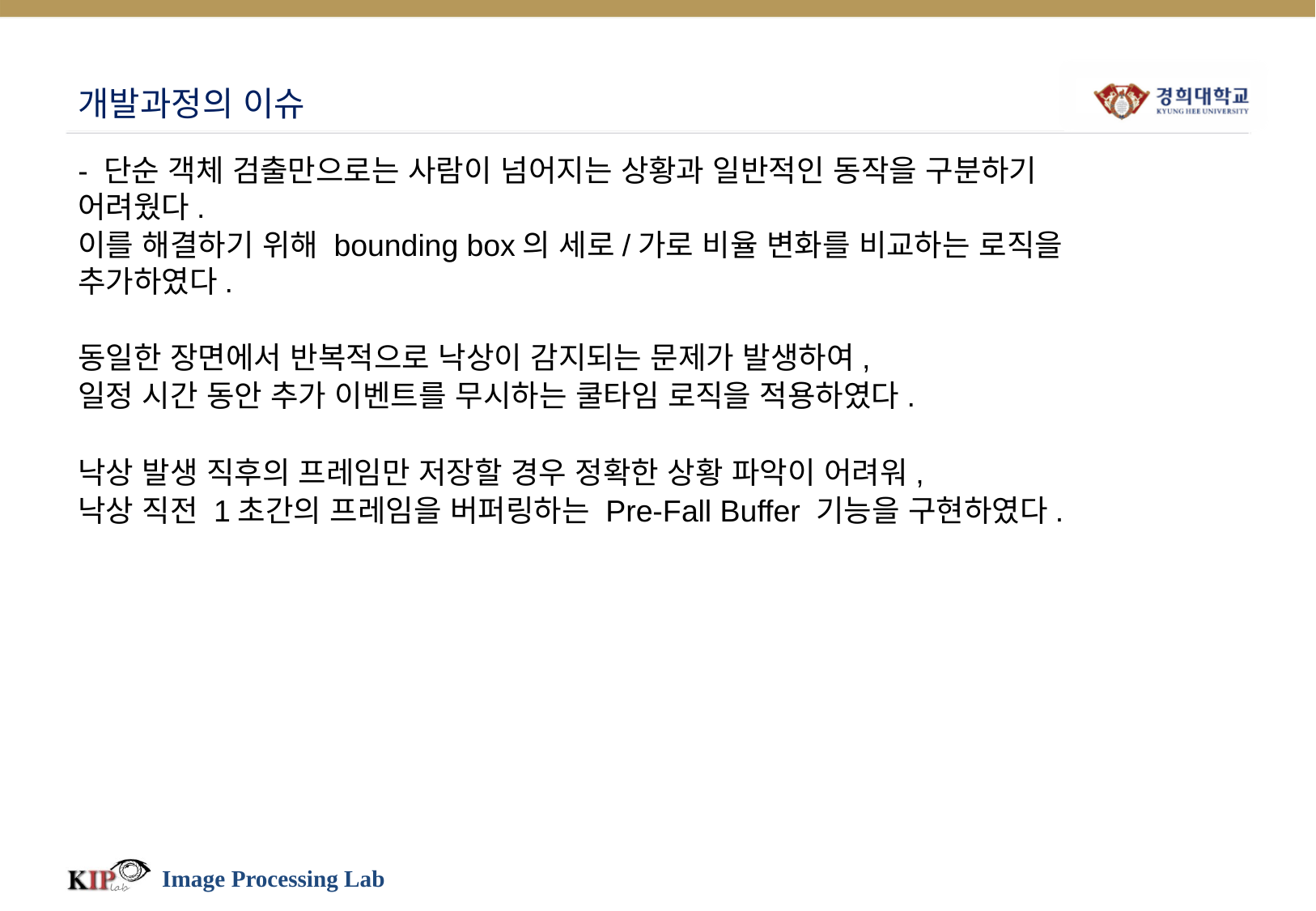

# 개발과정의 이슈
- 단순 객체 검출만으로는 사람이 넘어지는 상황과 일반적인 동작을 구분하기 어려웠다.
이를 해결하기 위해 bounding box의 세로/가로 비율 변화를 비교하는 로직을 추가하였다.

동일한 장면에서 반복적으로 낙상이 감지되는 문제가 발생하여,
일정 시간 동안 추가 이벤트를 무시하는 쿨타임 로직을 적용하였다.

낙상 발생 직후의 프레임만 저장할 경우 정확한 상황 파악이 어려워,
낙상 직전 1초간의 프레임을 버퍼링하는 Pre-Fall Buffer 기능을 구현하였다.

Image Processing Lab